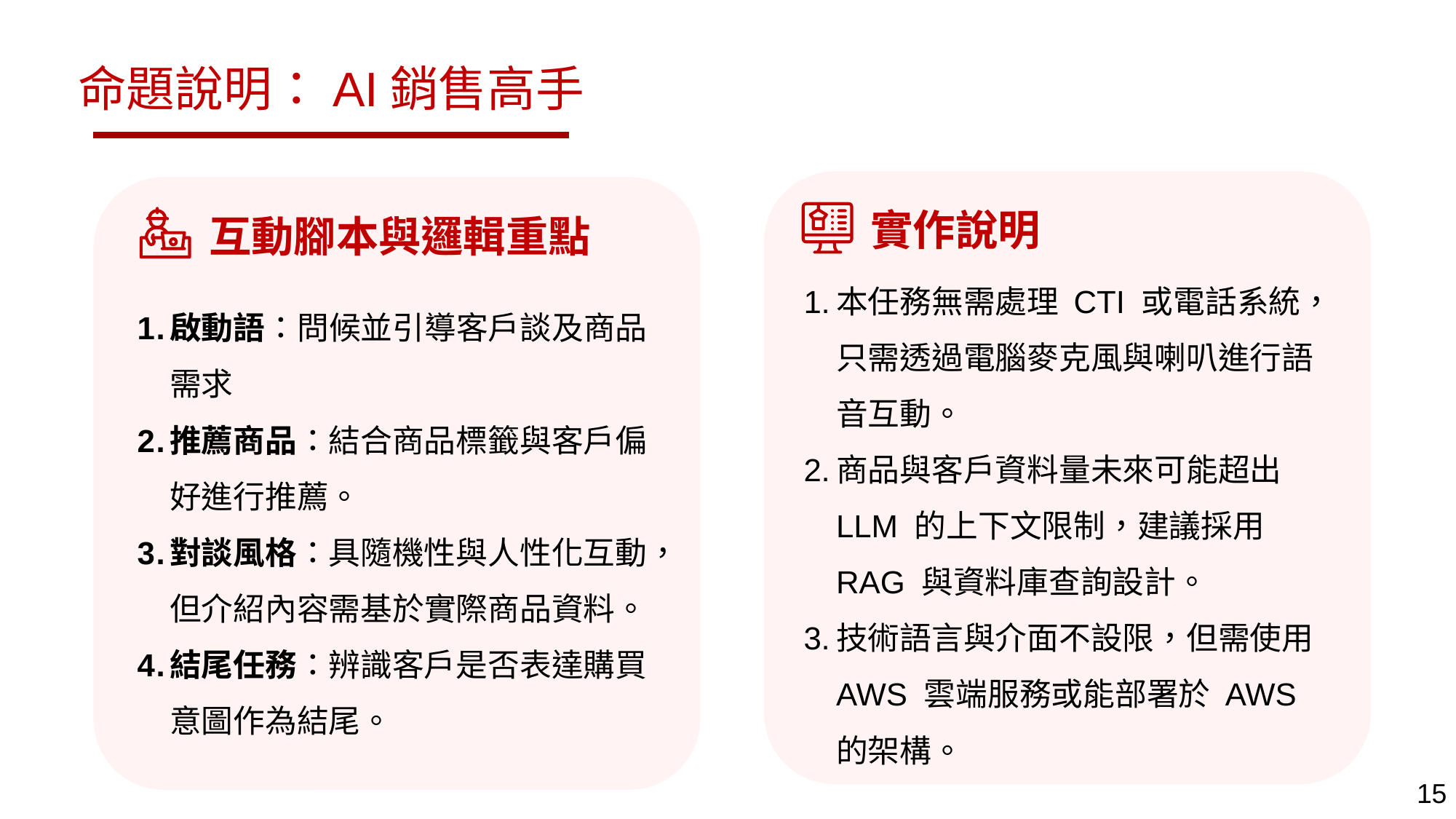

命題說明：AI銷售高手

實作說明
互動腳本與邏輯重點

啟動語：問候並引導客戶談及商品需求
推薦商品：結合商品標籤與客戶偏好進行推薦。
對談風格：具隨機性與人性化互動，但介紹內容需基於實際商品資料。
結尾任務：辨識客戶是否表達購買意圖作為結尾。
本任務無需處理 CTI 或電話系統，只需透過電腦麥克風與喇叭進行語音互動。
商品與客戶資料量未來可能超出 LLM 的上下文限制，建議採用 RAG 與資料庫查詢設計。
技術語言與介面不設限，但需使用 AWS 雲端服務或能部署於 AWS 的架構。
15